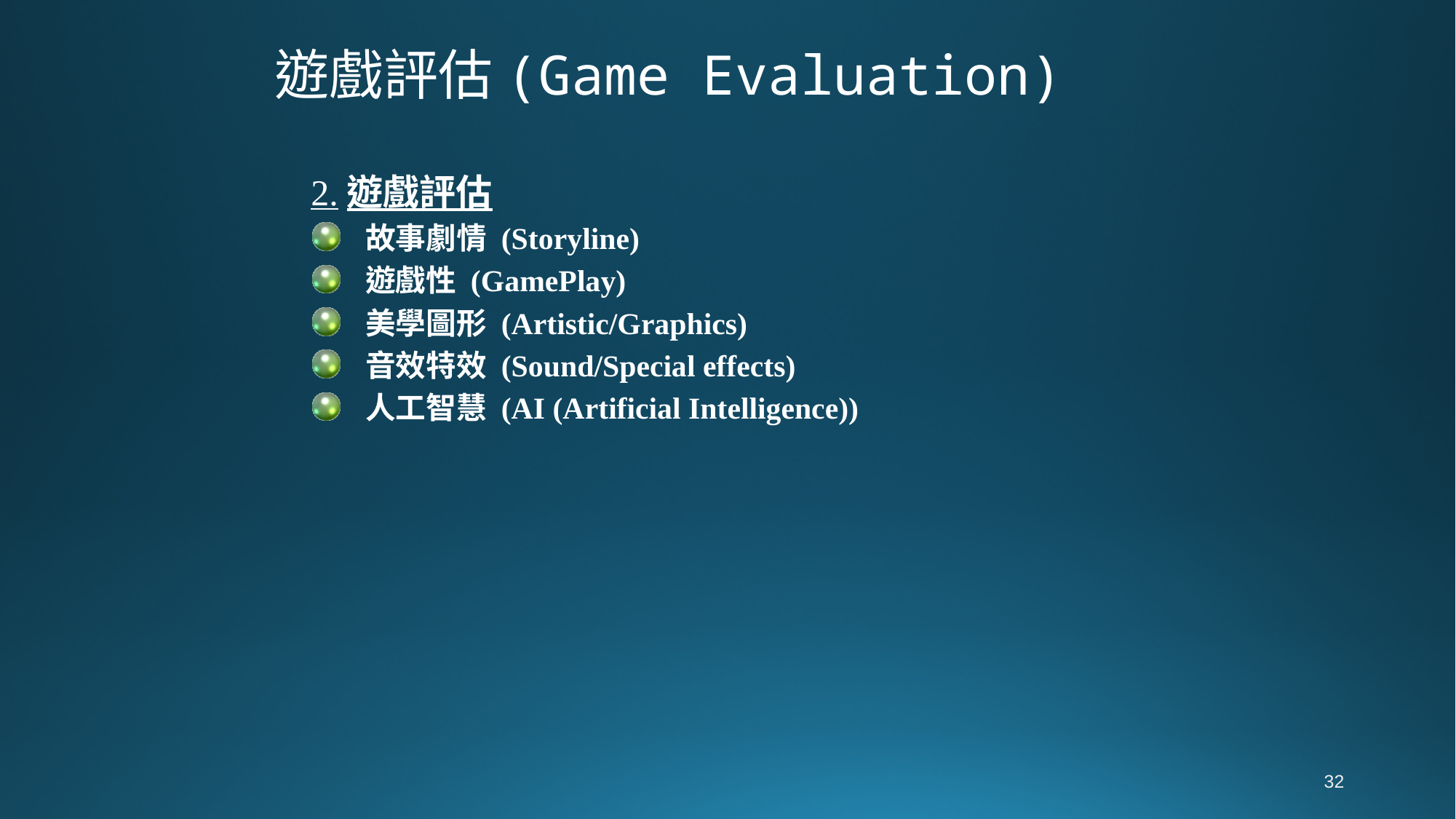

# 遊戲評估(Game Evaluation)
2.遊戲評估
故事劇情 (Storyline)
遊戲性 (GamePlay)
美學圖形 (Artistic/Graphics)
音效特效 (Sound/Special effects)
人工智慧 (AI (Artificial Intelligence))

32